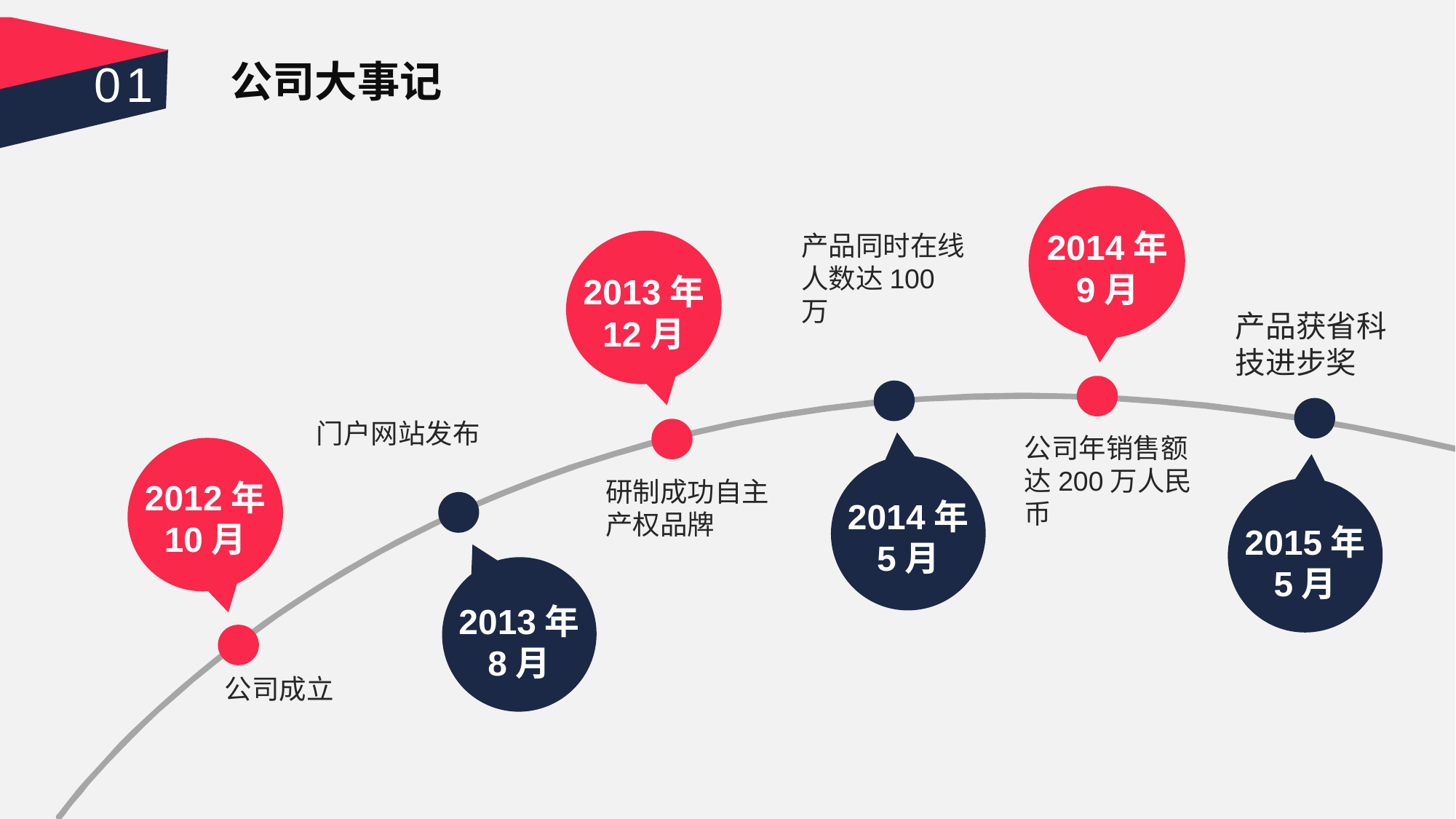

01
公司大事记

2014年
9月
产品同时在线人数达100万

2013年
12月
产品获省科技进步奖

门户网站发布

公司年销售额达200万人民币

2012年
10月
研制成功自主产权品牌

2014年
5月

2015年
5月

2013年
8月

公司成立
延迟付